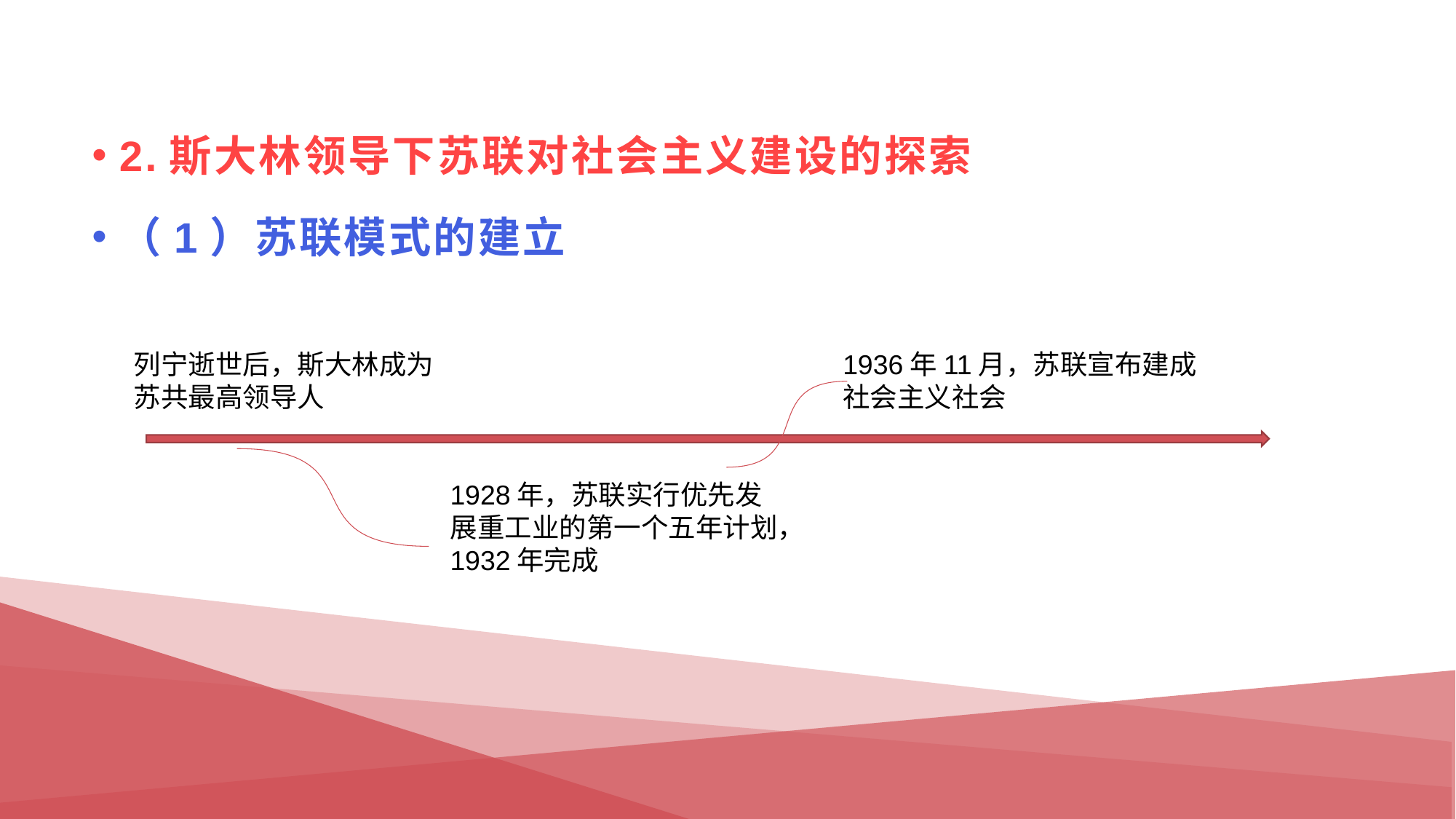

2.斯大林领导下苏联对社会主义建设的探索
（1）苏联模式的建立
列宁逝世后，斯大林成为苏共最高领导人
1936年11月，苏联宣布建成社会主义社会

1928年，苏联实行优先发展重工业的第一个五年计划，1932年完成